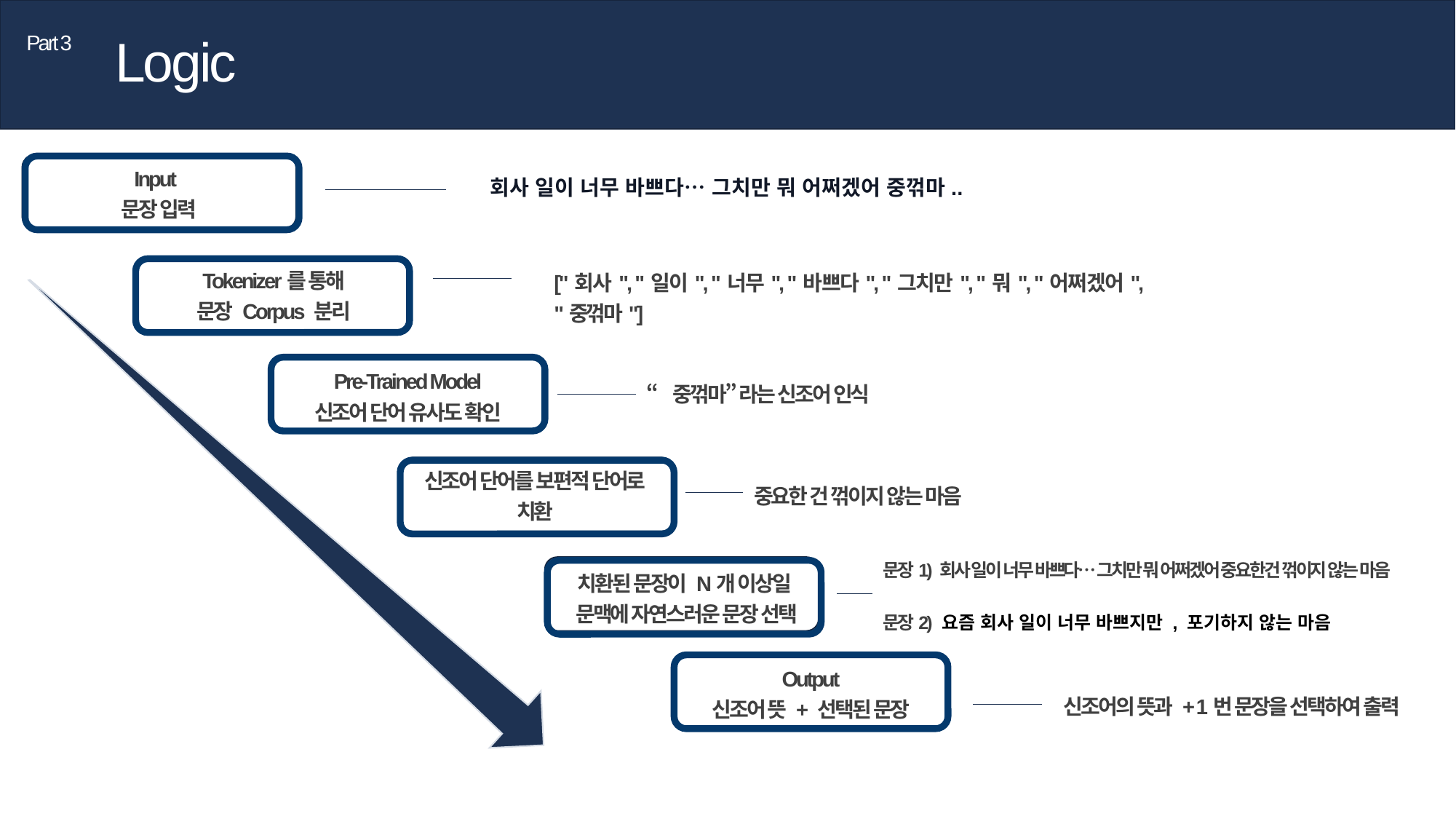

Logic
Part 3

Input
문장 입력

회사 일이 너무 바쁘다… 그치만 뭐 어쩌겠어 중꺾마..

Tokenizer를 통해
문장 Corpus 분리

["회사", "일이", "너무", "바쁘다", "그치만", "뭐", "어쩌겠어", "중꺾마"]

Pre-Trained Model
신조어 단어 유사도 확인
“중꺾마” 라는 신조어 인식
신조어 단어를 보편적 단어로
치환

중요한 건 꺾이지 않는 마음
문장1) 회사 일이 너무 바쁘다… 그치만 뭐 어쩌겠어 중요한건 꺾이지 않는 마음

문장2) 요즘 회사 일이 너무 바쁘지만 , 포기하지 않는 마음

치환된 문장이 N개 이상일
문맥에 자연스러운 문장 선택

Output
신조어 뜻 + 선택된 문장
신조어의 뜻과 + 1번 문장을 선택하여 출력